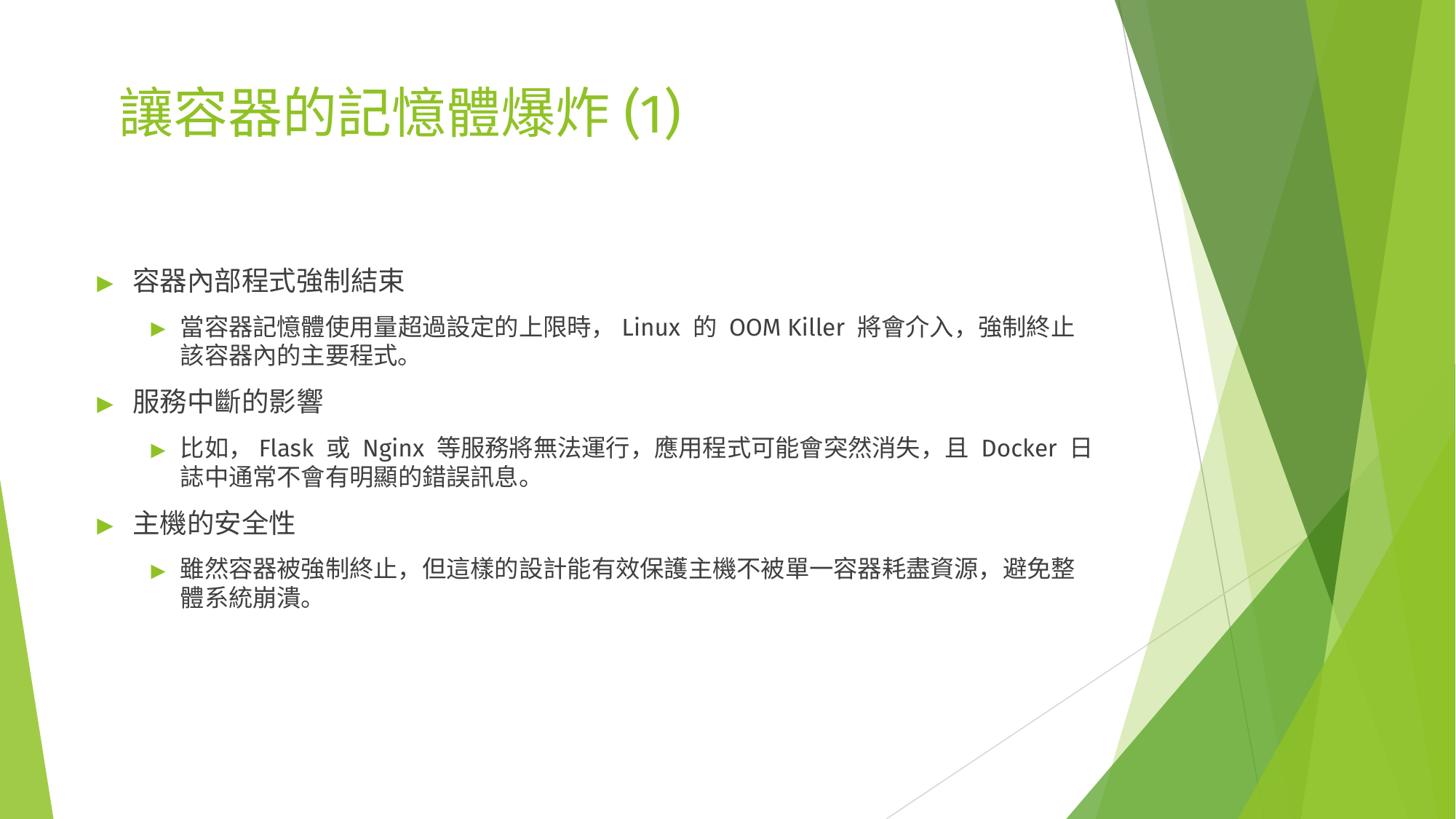

# 讓容器的記憶體爆炸(1)
容器內部程式強制結束
當容器記憶體使用量超過設定的上限時，Linux 的 OOM Killer 將會介入，強制終止該容器內的主要程式。
服務中斷的影響
比如，Flask 或 Nginx 等服務將無法運行，應用程式可能會突然消失，且 Docker 日誌中通常不會有明顯的錯誤訊息。
主機的安全性
雖然容器被強制終止，但這樣的設計能有效保護主機不被單一容器耗盡資源，避免整體系統崩潰。